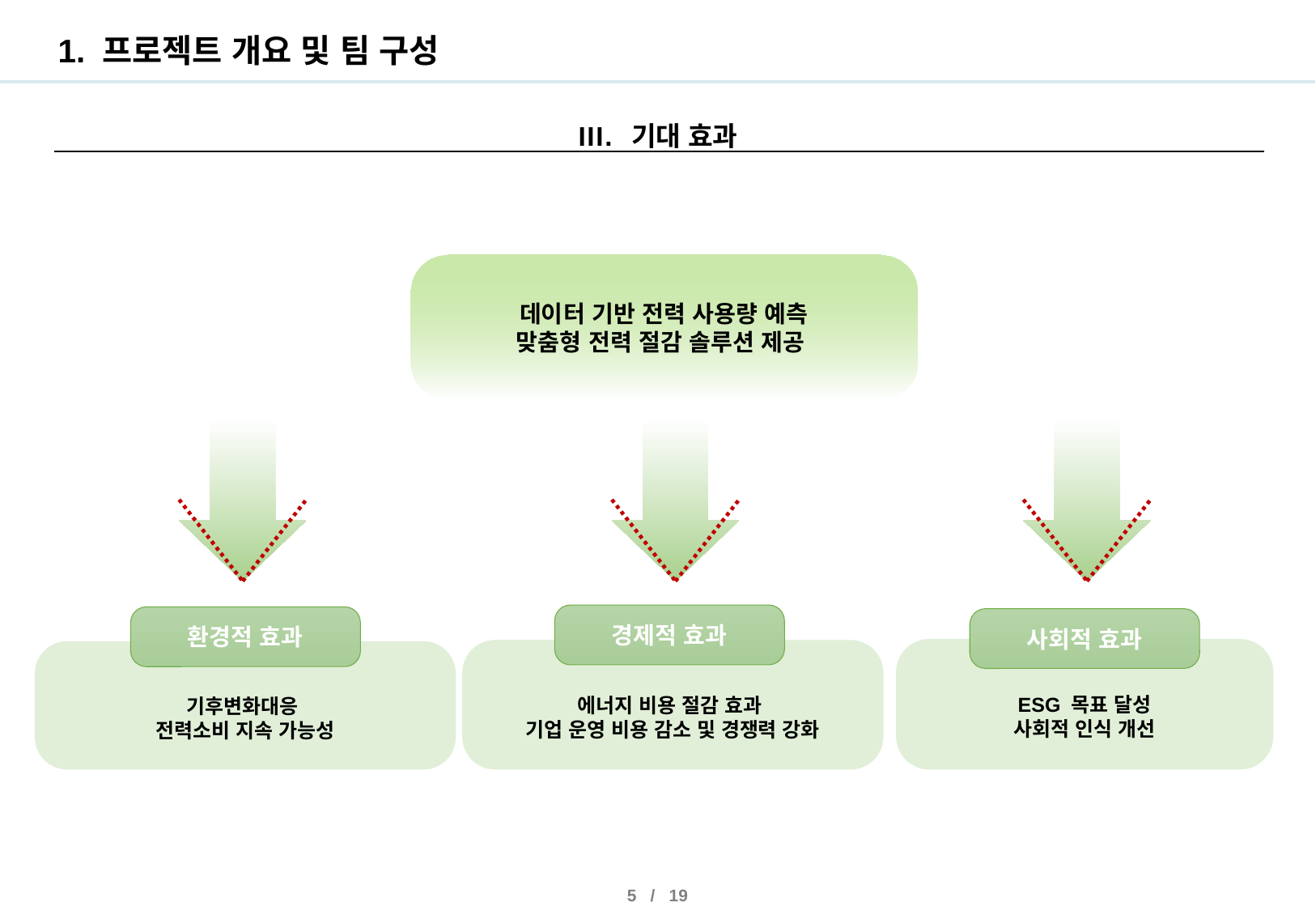

# 1. 프로젝트 개요 및 팀 구성
기대 효과
데이터 기반 전력 사용량 예측
맞춤형 전력 절감 솔루션 제공

경제적 효과
환경적 효과
사회적 효과

ESG 목표 달성
사회적 인식 개선

에너지 비용 절감 효과
기업 운영 비용 감소 및 경쟁력 강화

기후변화대응
전력소비 지속 가능성